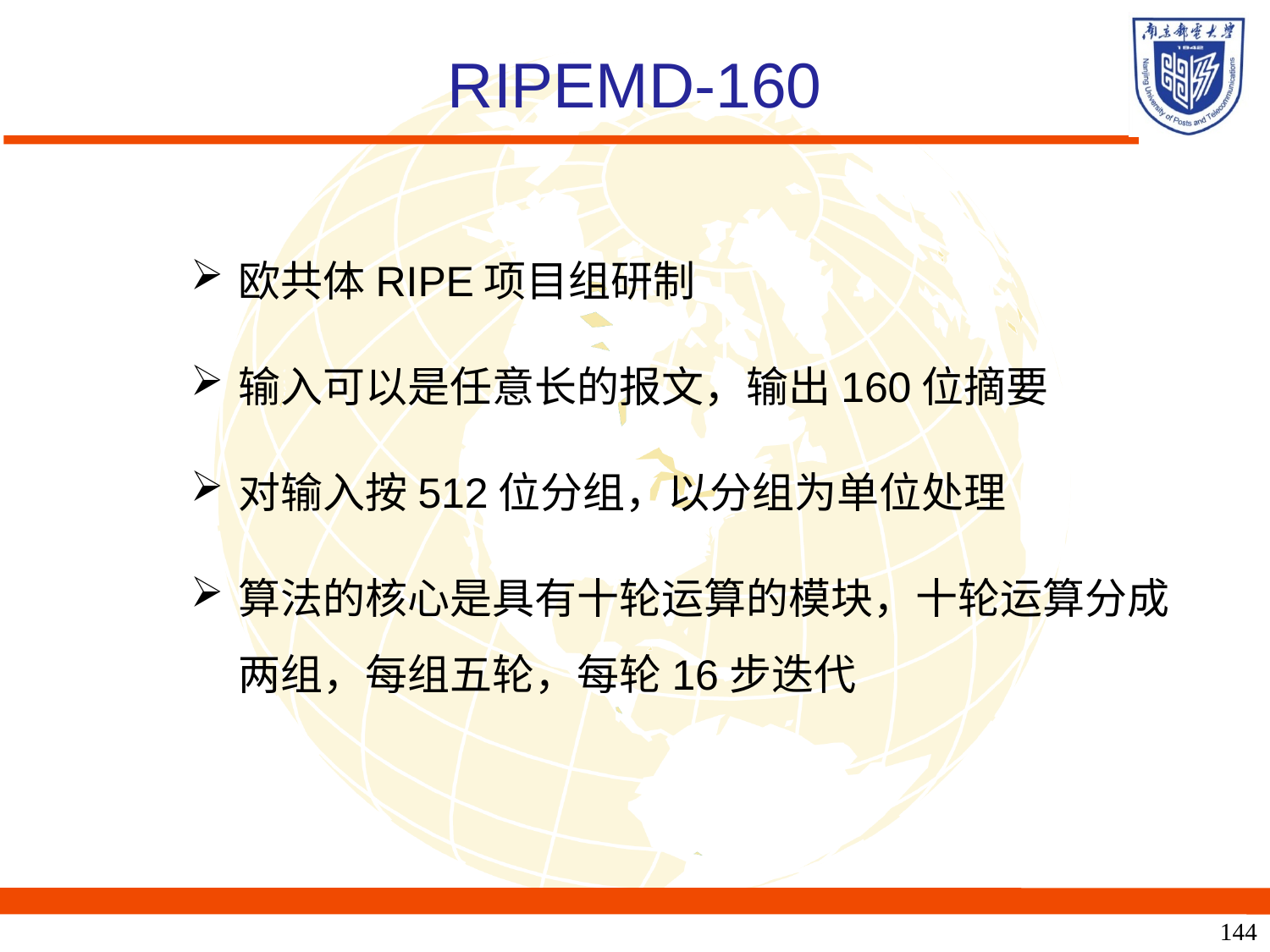

# RIPEMD-160
欧共体RIPE项目组研制
输入可以是任意长的报文，输出160位摘要
对输入按512位分组，以分组为单位处理
算法的核心是具有十轮运算的模块，十轮运算分成两组，每组五轮，每轮16步迭代
144